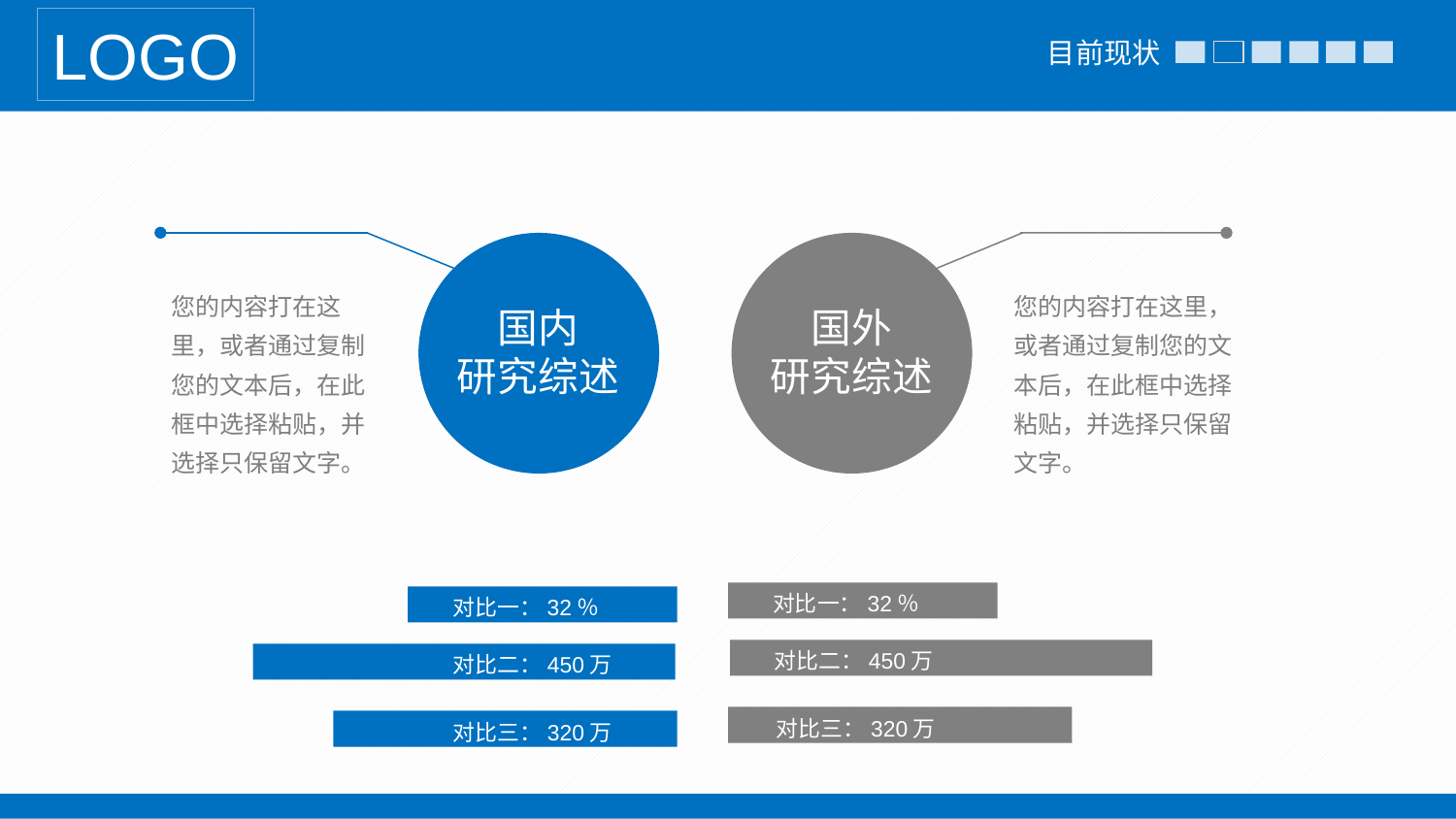

LOGO

国内
研究综述

国外
研究综述
您的内容打在这里，或者通过复制您的文本后，在此框中选择粘贴，并选择只保留文字。
您的内容打在这里，或者通过复制您的文本后，在此框中选择粘贴，并选择只保留文字。
对比一：32％

对比一：32％

对比二：450万

对比二：450万

对比三：320万

对比三：320万